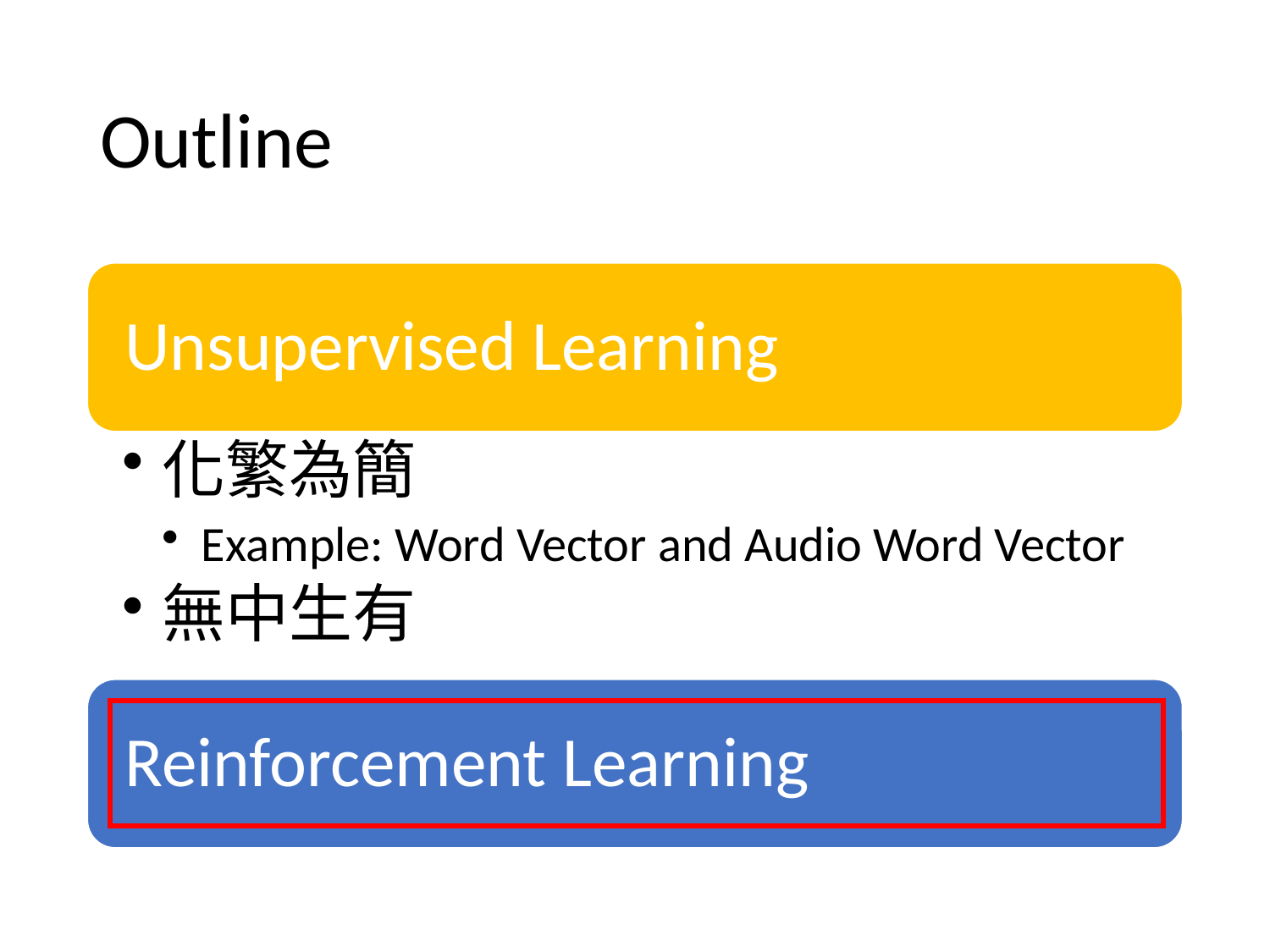

# Outline
Unsupervised Learning
化繁為簡
Example: Word Vector and Audio Word Vector
無中生有
Reinforcement Learning